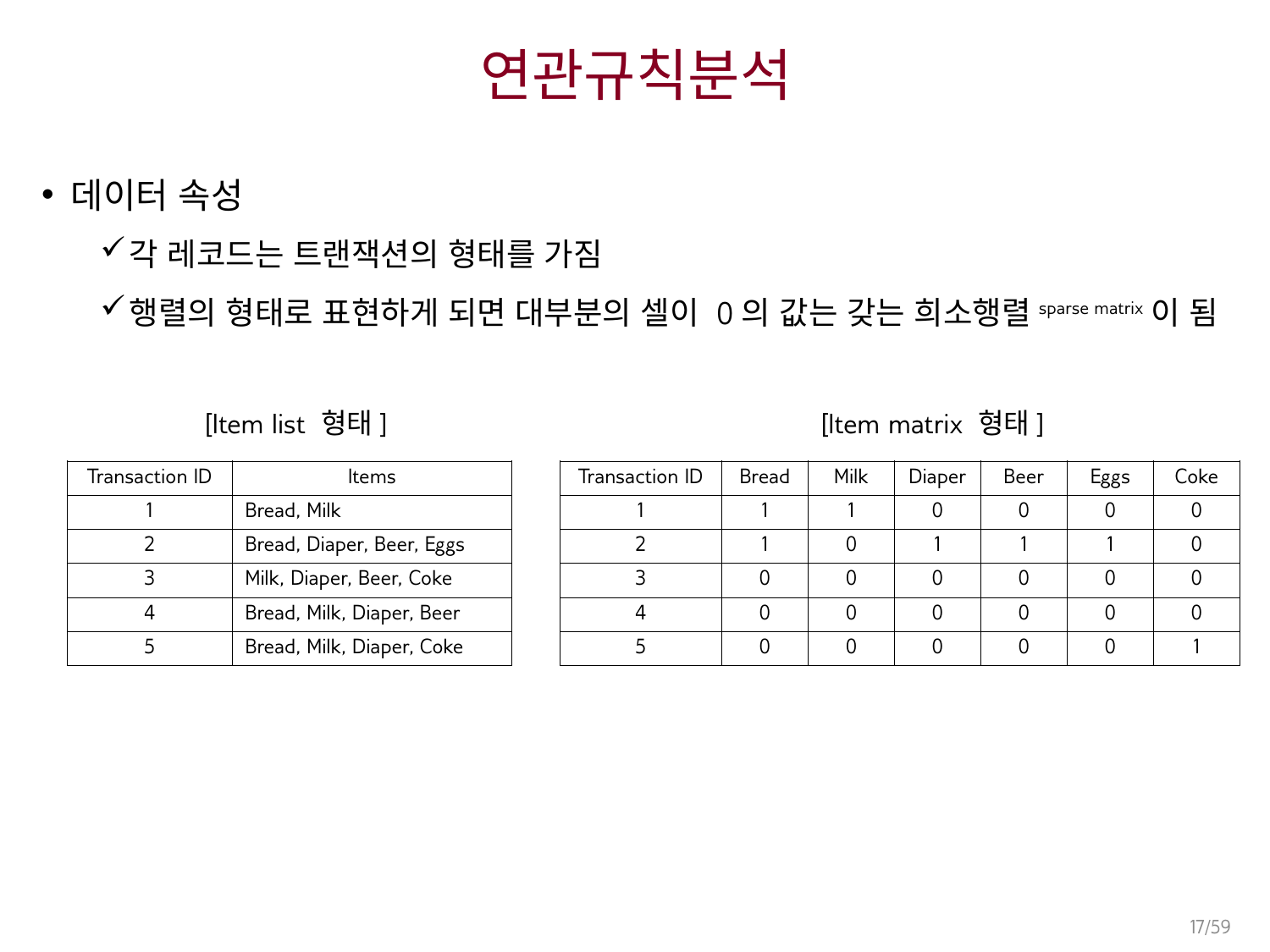

# 연관규칙분석
데이터 속성
각 레코드는 트랜잭션의 형태를 가짐
행렬의 형태로 표현하게 되면 대부분의 셀이 0의 값는 갖는 희소행렬sparse matrix이 됨

[Item list 형태]
[Item matrix 형태]
| Transaction ID | Items |
| --- | --- |
| 1 | Bread, Milk |
| 2 | Bread, Diaper, Beer, Eggs |
| 3 | Milk, Diaper, Beer, Coke |
| 4 | Bread, Milk, Diaper, Beer |
| 5 | Bread, Milk, Diaper, Coke |
| Transaction ID | Bread | Milk | Diaper | Beer | Eggs | Coke |
| --- | --- | --- | --- | --- | --- | --- |
| 1 | 1 | 1 | 0 | 0 | 0 | 0 |
| 2 | 1 | 0 | 1 | 1 | 1 | 0 |
| 3 | 0 | 0 | 0 | 0 | 0 | 0 |
| 4 | 0 | 0 | 0 | 0 | 0 | 0 |
| 5 | 0 | 0 | 0 | 0 | 0 | 1 |
17/59